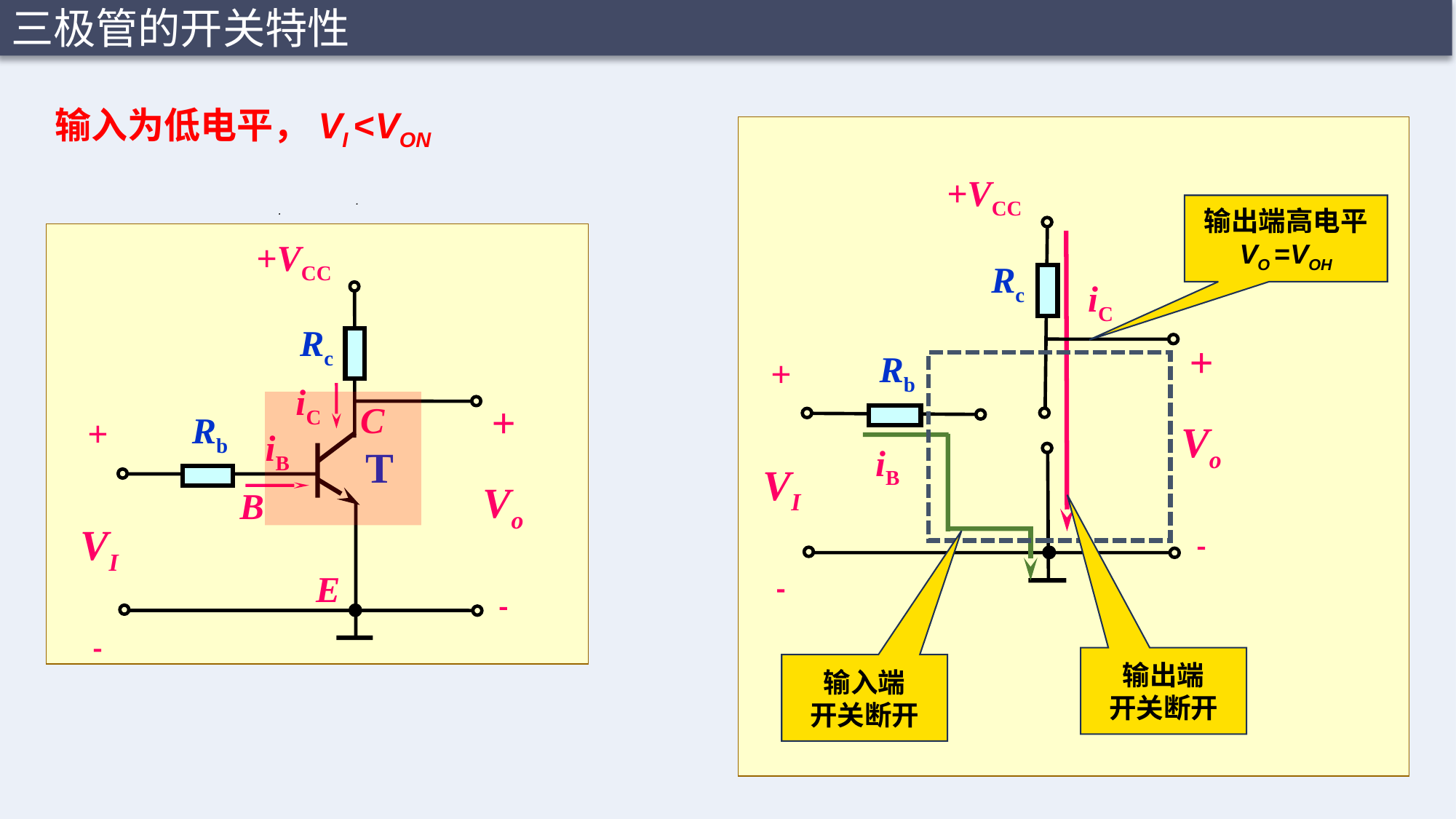

三极管的开关特性
输入为低电平，VI <VON

+VCC
输出端高电平
VO =VOH

Rc
iC

+
Vo
−

Rb

+

−

iB

VI

输出端
开关断开
输入端
开关断开

+VCC

Rc

iC

+
Vo
−

Rb
iB

+

−

T

VI

C
B
E